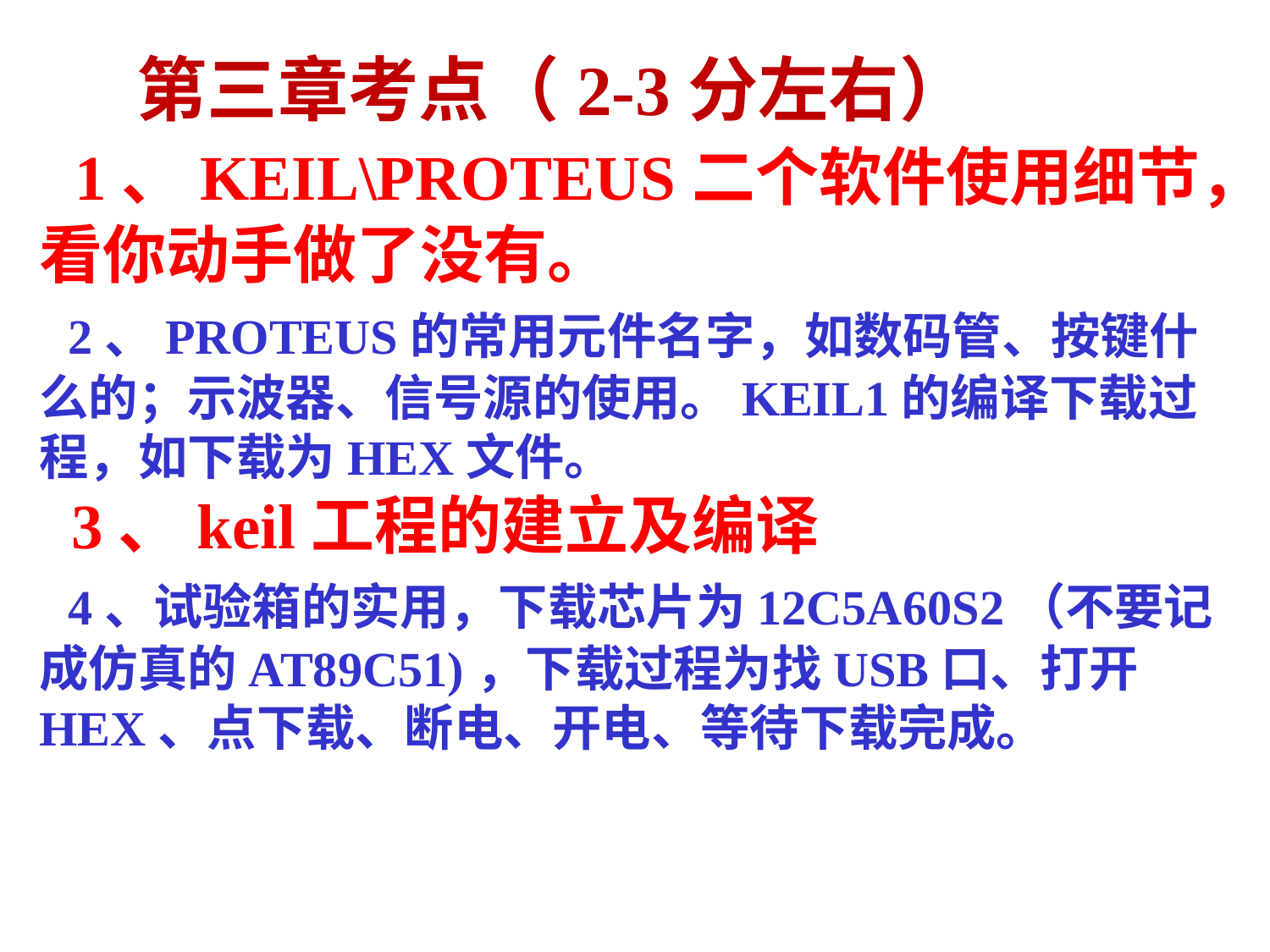

第三章考点（2-3分左右）
  1、KEIL\PROTEUS二个软件使用细节，看你动手做了没有。
  2、PROTEUS的常用元件名字，如数码管、按键什么的；示波器、信号源的使用。KEIL1的编译下载过程，如下载为HEX文件。
  3、keil工程的建立及编译
  4、试验箱的实用，下载芯片为12C5A60S2（不要记成仿真的AT89C51)，下载过程为找USB口、打开HEX、点下载、断电、开电、等待下载完成。